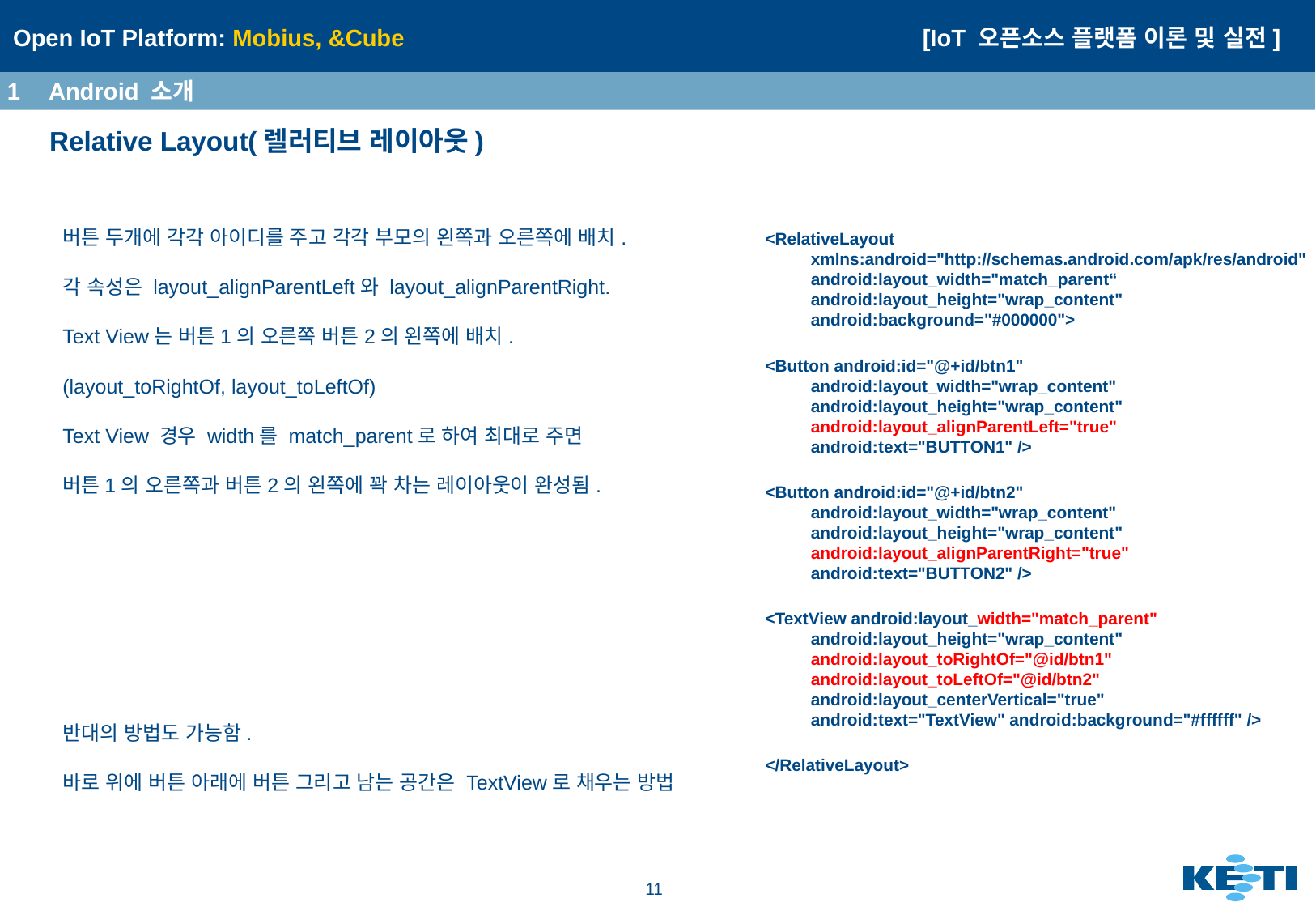

1	Android 소개
# Relative Layout(렐러티브 레이아웃)
버튼 두개에 각각 아이디를 주고 각각 부모의 왼쪽과 오른쪽에 배치.
각 속성은 layout_alignParentLeft와 layout_alignParentRight.
Text View는 버튼1의 오른쪽 버튼2의 왼쪽에 배치.
(layout_toRightOf, layout_toLeftOf)
Text View 경우 width를 match_parent로 하여 최대로 주면
버튼1의 오른쪽과 버튼2의 왼쪽에 꽉 차는 레이아웃이 완성됨.

반대의 방법도 가능함.
바로 위에 버튼 아래에 버튼 그리고 남는 공간은 TextView로 채우는 방법
<RelativeLayout xmlns:android="http://schemas.android.com/apk/res/android"
android:layout_width="match_parent“
android:layout_height="wrap_content"
android:background="#000000">
<Button android:id="@+id/btn1"
android:layout_width="wrap_content"
android:layout_height="wrap_content"
android:layout_alignParentLeft="true"
android:text="BUTTON1" />
<Button android:id="@+id/btn2"
android:layout_width="wrap_content"
android:layout_height="wrap_content"
android:layout_alignParentRight="true"
android:text="BUTTON2" />
<TextView android:layout_width="match_parent"
android:layout_height="wrap_content"
android:layout_toRightOf="@id/btn1"
android:layout_toLeftOf="@id/btn2"
android:layout_centerVertical="true"
android:text="TextView" android:background="#ffffff" />
</RelativeLayout>